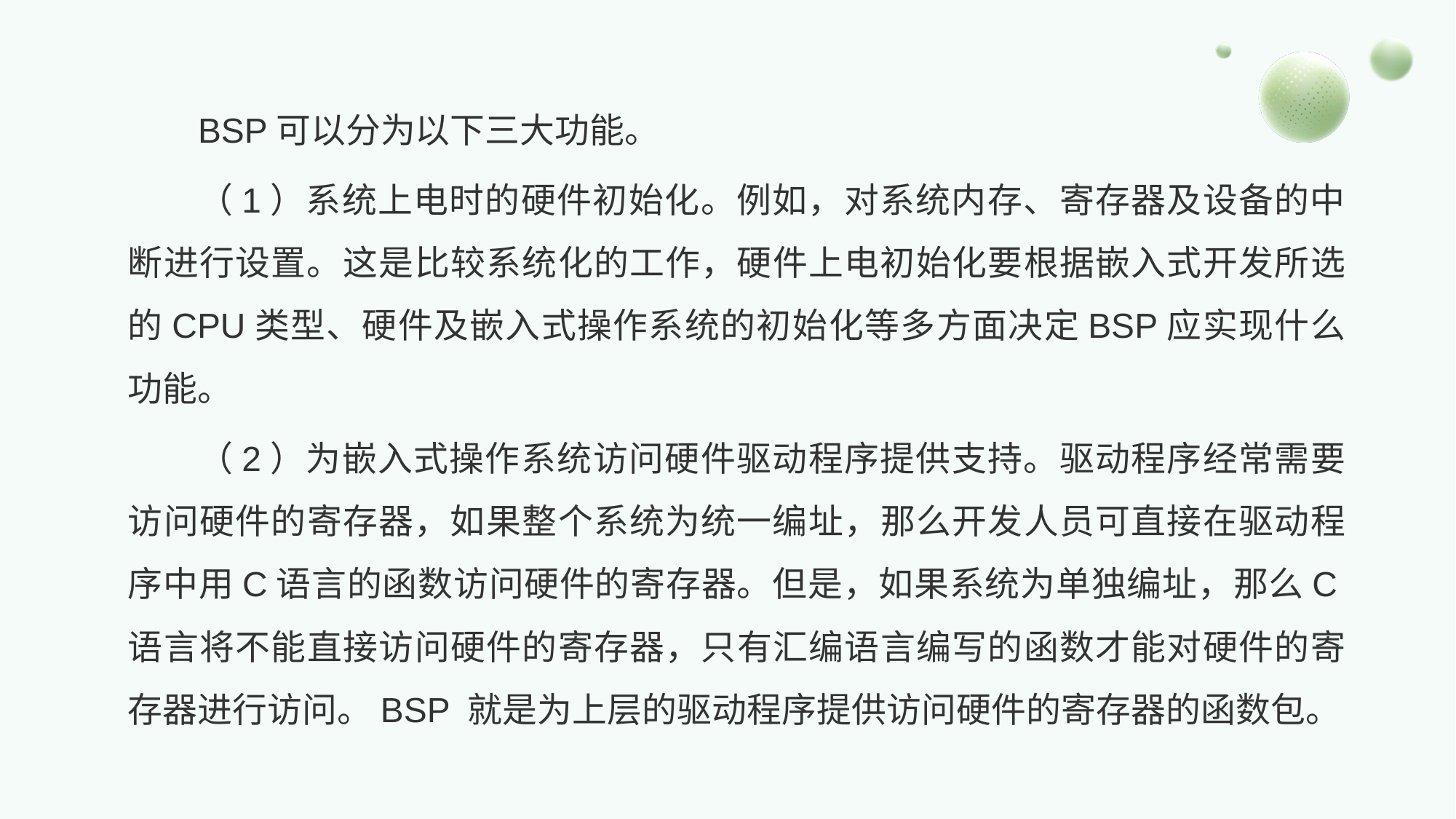

BSP可以分为以下三大功能。
（1）系统上电时的硬件初始化。例如，对系统内存、寄存器及设备的中断进行设置。这是比较系统化的工作，硬件上电初始化要根据嵌入式开发所选的CPU类型、硬件及嵌入式操作系统的初始化等多方面决定BSP应实现什么功能。
（2）为嵌入式操作系统访问硬件驱动程序提供支持。驱动程序经常需要访问硬件的寄存器，如果整个系统为统一编址，那么开发人员可直接在驱动程序中用C语言的函数访问硬件的寄存器。但是，如果系统为单独编址，那么C语言将不能直接访问硬件的寄存器，只有汇编语言编写的函数才能对硬件的寄存器进行访问。BSP 就是为上层的驱动程序提供访问硬件的寄存器的函数包。